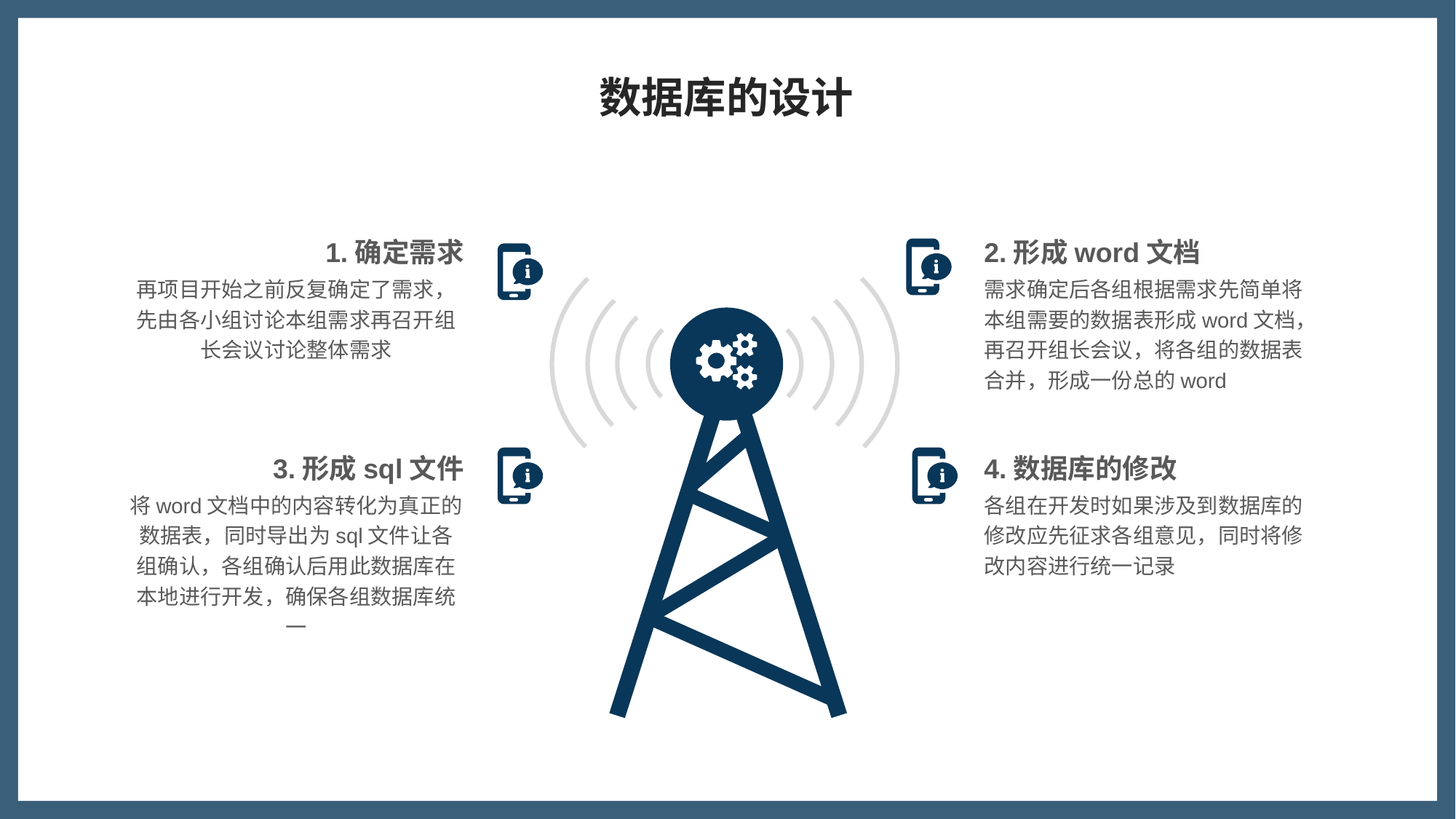

数据库的设计

1.确定需求
再项目开始之前反复确定了需求，先由各小组讨论本组需求再召开组长会议讨论整体需求
2.形成word文档
需求确定后各组根据需求先简单将本组需要的数据表形成word文档，再召开组长会议，将各组的数据表合并，形成一份总的word

3.形成sql文件
将word文档中的内容转化为真正的数据表，同时导出为sql文件让各组确认，各组确认后用此数据库在本地进行开发，确保各组数据库统一
4.数据库的修改
各组在开发时如果涉及到数据库的修改应先征求各组意见，同时将修改内容进行统一记录